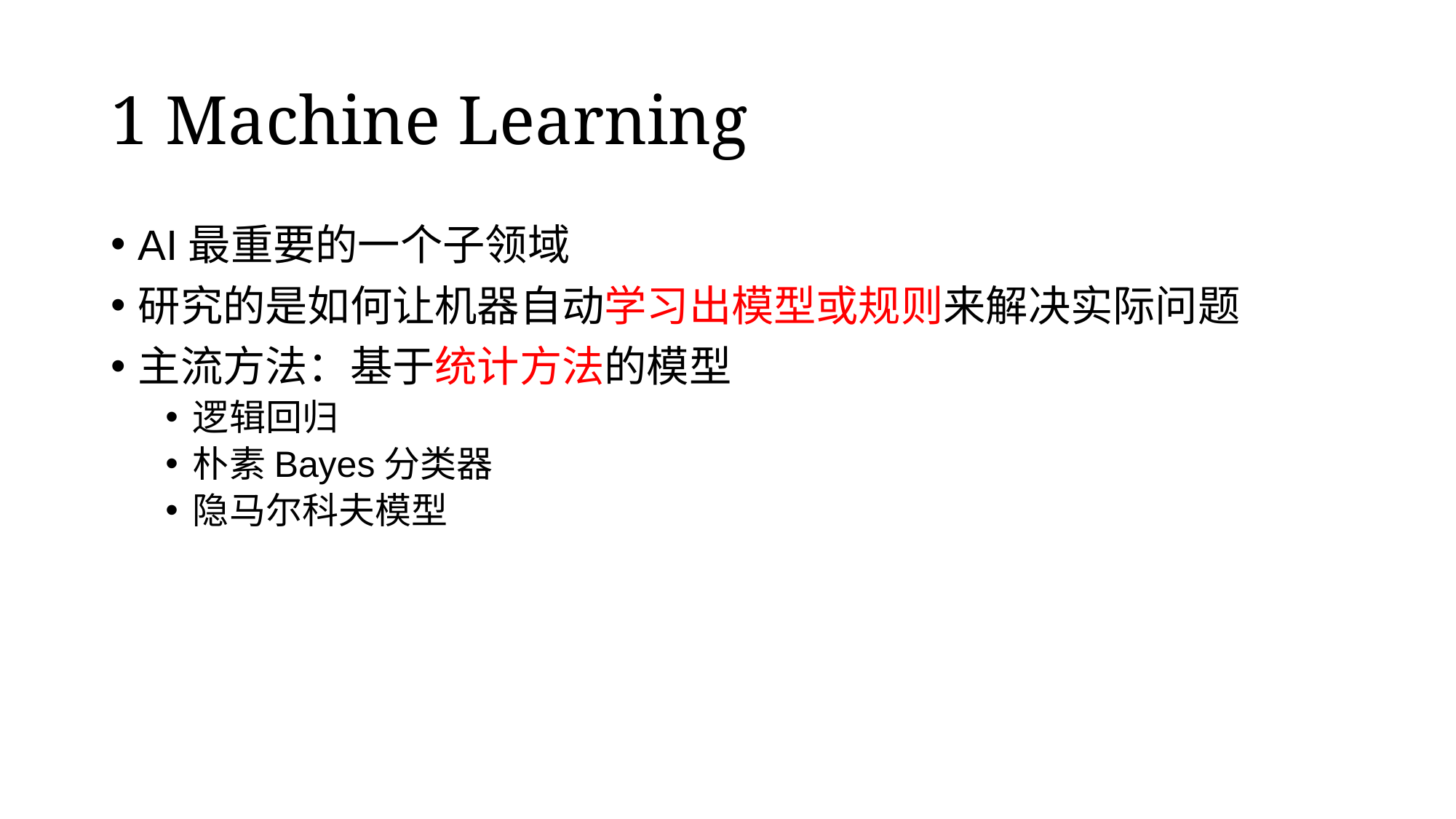

# 1 Machine Learning
AI最重要的一个子领域
研究的是如何让机器自动学习出模型或规则来解决实际问题
主流方法：基于统计方法的模型
逻辑回归
朴素Bayes分类器
隐马尔科夫模型